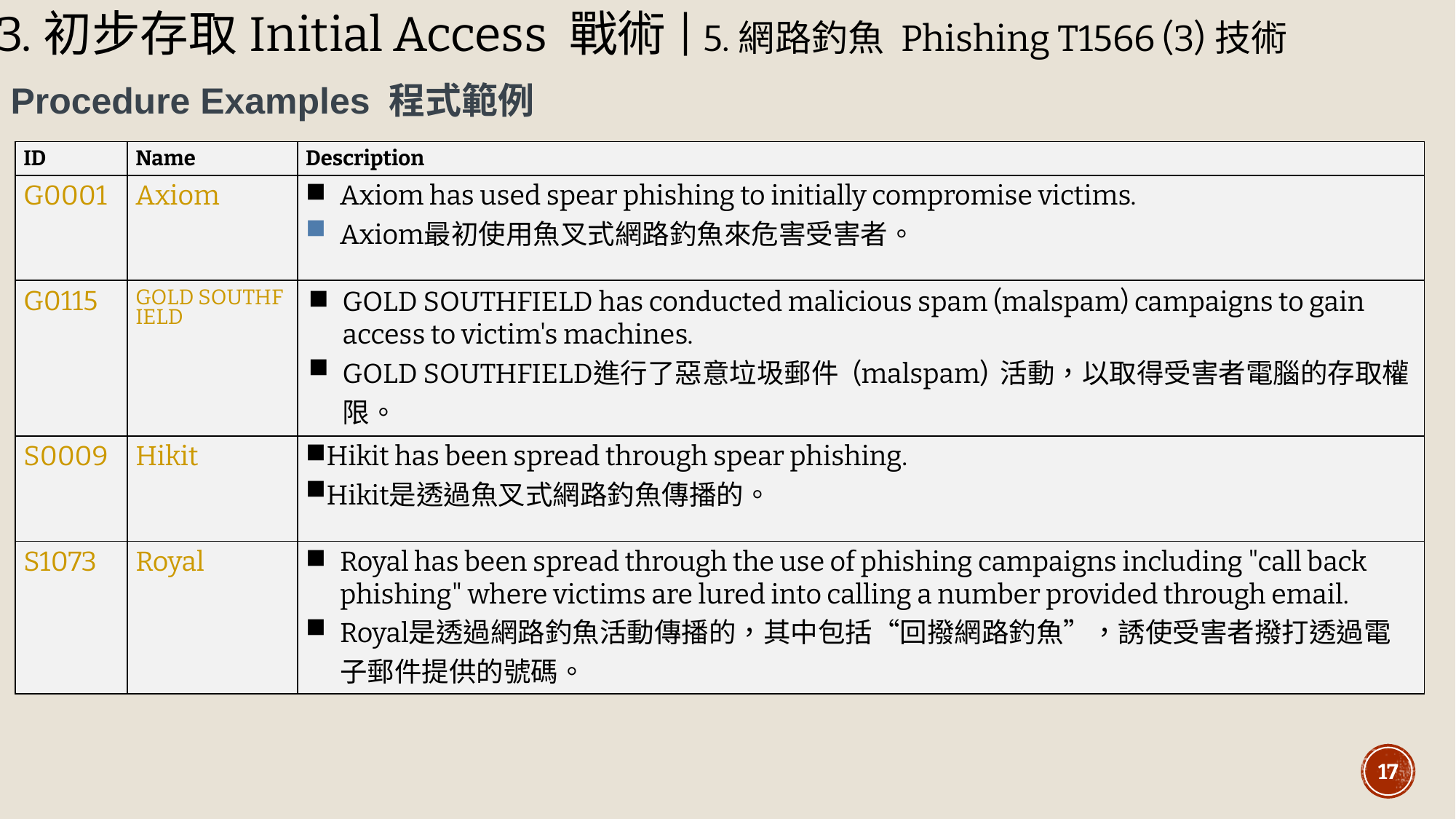

3.初步存取Initial Access 戰術| 5.網路釣魚 Phishing T1566 (3)技術
Procedure Examples 程式範例
| ID | Name | Description |
| --- | --- | --- |
| G0001 | Axiom | Axiom has used spear phishing to initially compromise victims. Axiom最初使用魚叉式網路釣魚來危害受害者。 |
| G0115 | GOLD SOUTHFIELD | GOLD SOUTHFIELD has conducted malicious spam (malspam) campaigns to gain access to victim's machines. GOLD SOUTHFIELD進行了惡意垃圾郵件 (malspam) 活動，以取得受害者電腦的存取權限。 |
| S0009 | Hikit | Hikit has been spread through spear phishing. Hikit是透過魚叉式網路釣魚傳播的。 |
| S1073 | Royal | Royal has been spread through the use of phishing campaigns including "call back phishing" where victims are lured into calling a number provided through email. Royal是透過網路釣魚活動傳播的，其中包括“回撥網路釣魚”，誘使受害者撥打透過電子郵件提供的號碼。 |
17